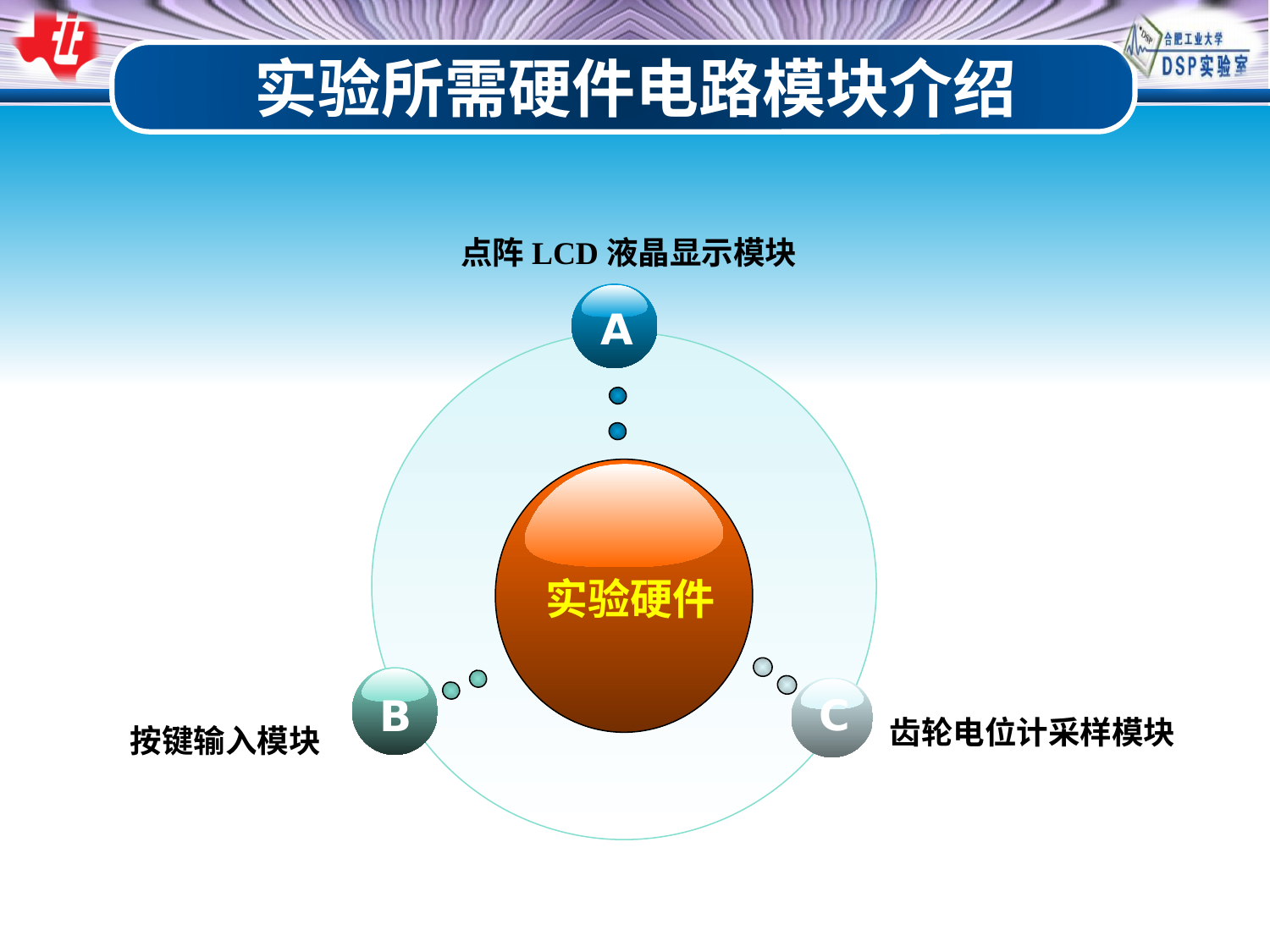

实验所需硬件电路模块介绍
点阵LCD液晶显示模块

A

实验硬件

B

C
齿轮电位计采样模块
按键输入模块